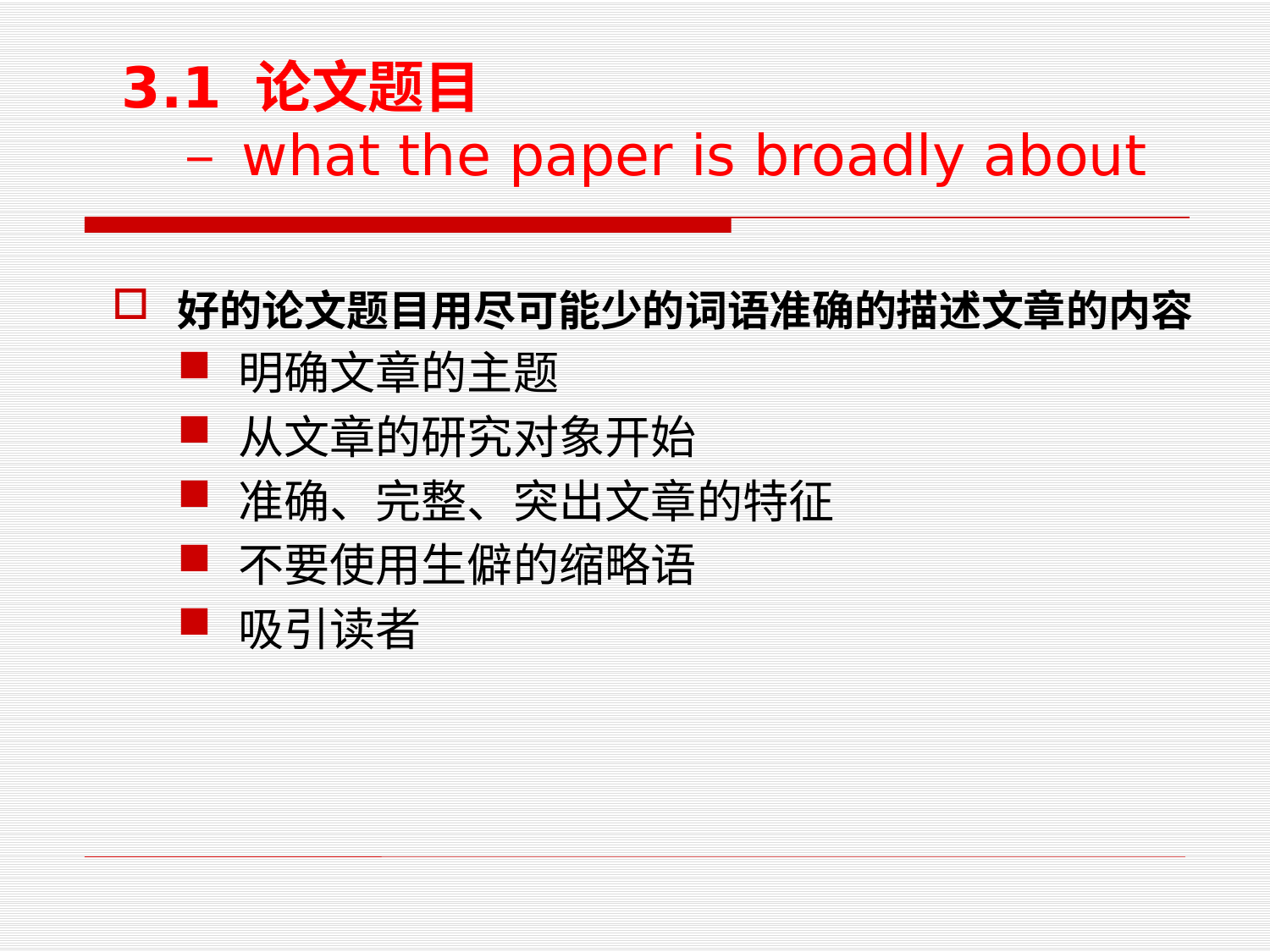

# 3.1 论文题目 – what the paper is broadly about
好的论文题目用尽可能少的词语准确的描述文章的内容
明确文章的主题
从文章的研究对象开始
准确、完整、突出文章的特征
不要使用生僻的缩略语
吸引读者
34